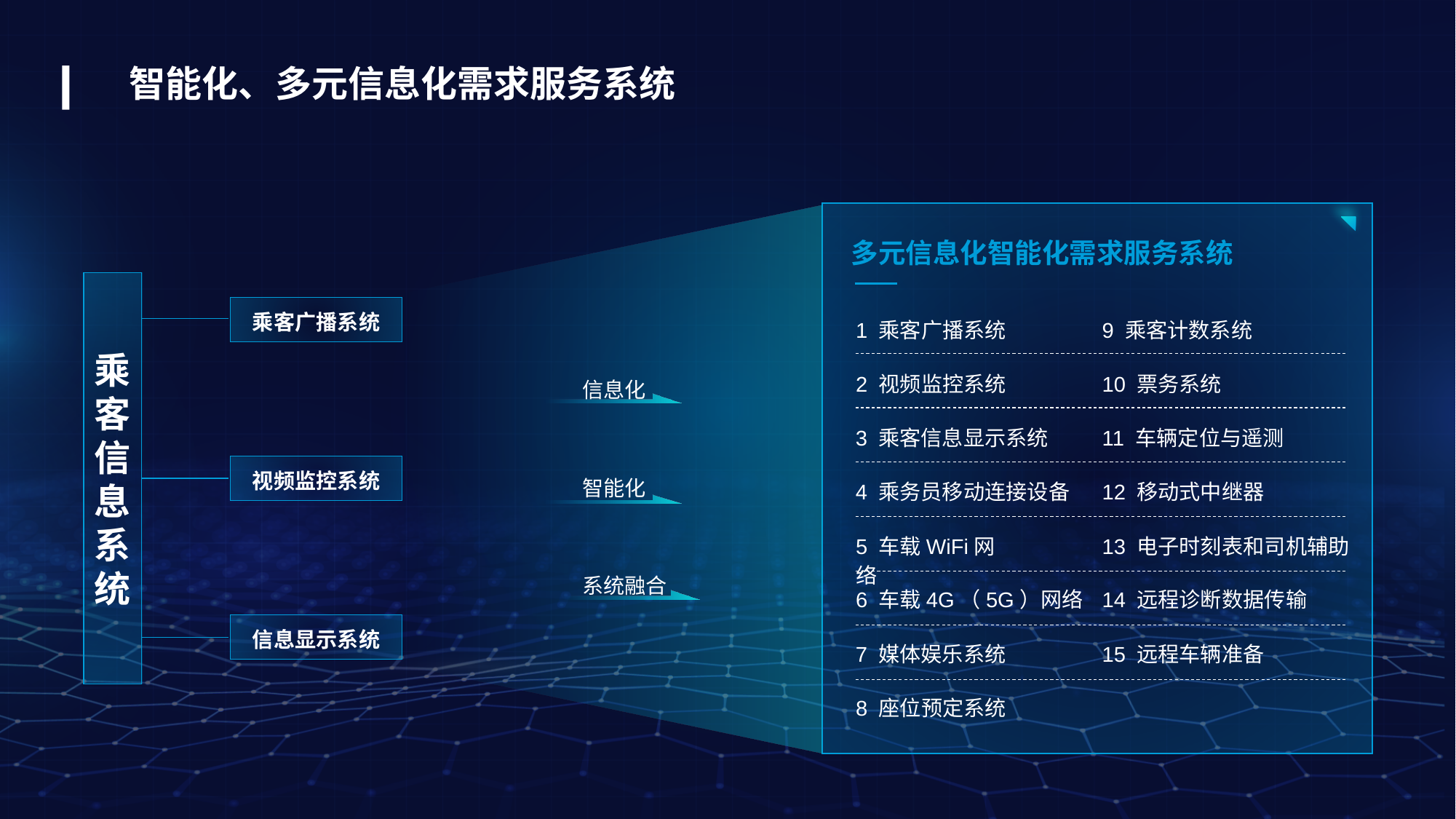

智能化、多元信息化需求服务系统

多元信息化智能化需求服务系统

乘
客
信
息
系
统

乘客广播系统

视频监控系统

信息显示系统
1 乘客广播系统
9 乘客计数系统
2 视频监控系统
10 票务系统
3 乘客信息显示系统
11 车辆定位与遥测
4 乘务员移动连接设备
12 移动式中继器
5 车载WiFi网络
13 电子时刻表和司机辅助
6 车载4G（5G）网络
14 远程诊断数据传输
7 媒体娱乐系统
15 远程车辆准备
8 座位预定系统
信息化
智能化
系统融合